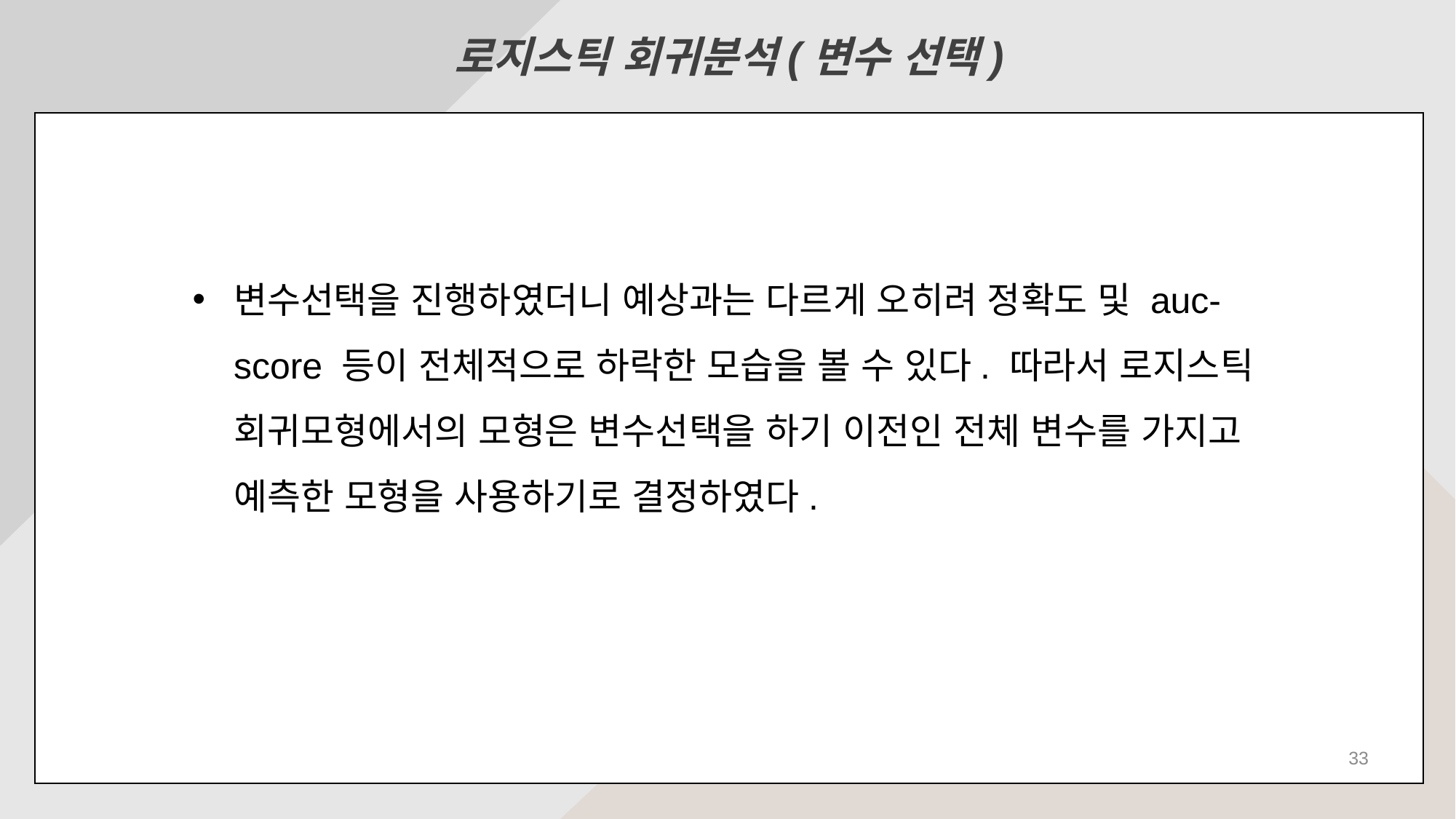

로지스틱 회귀분석(변수 선택)

변수선택을 진행하였더니 예상과는 다르게 오히려 정확도 및 auc-score 등이 전체적으로 하락한 모습을 볼 수 있다. 따라서 로지스틱 회귀모형에서의 모형은 변수선택을 하기 이전인 전체 변수를 가지고 예측한 모형을 사용하기로 결정하였다.

33